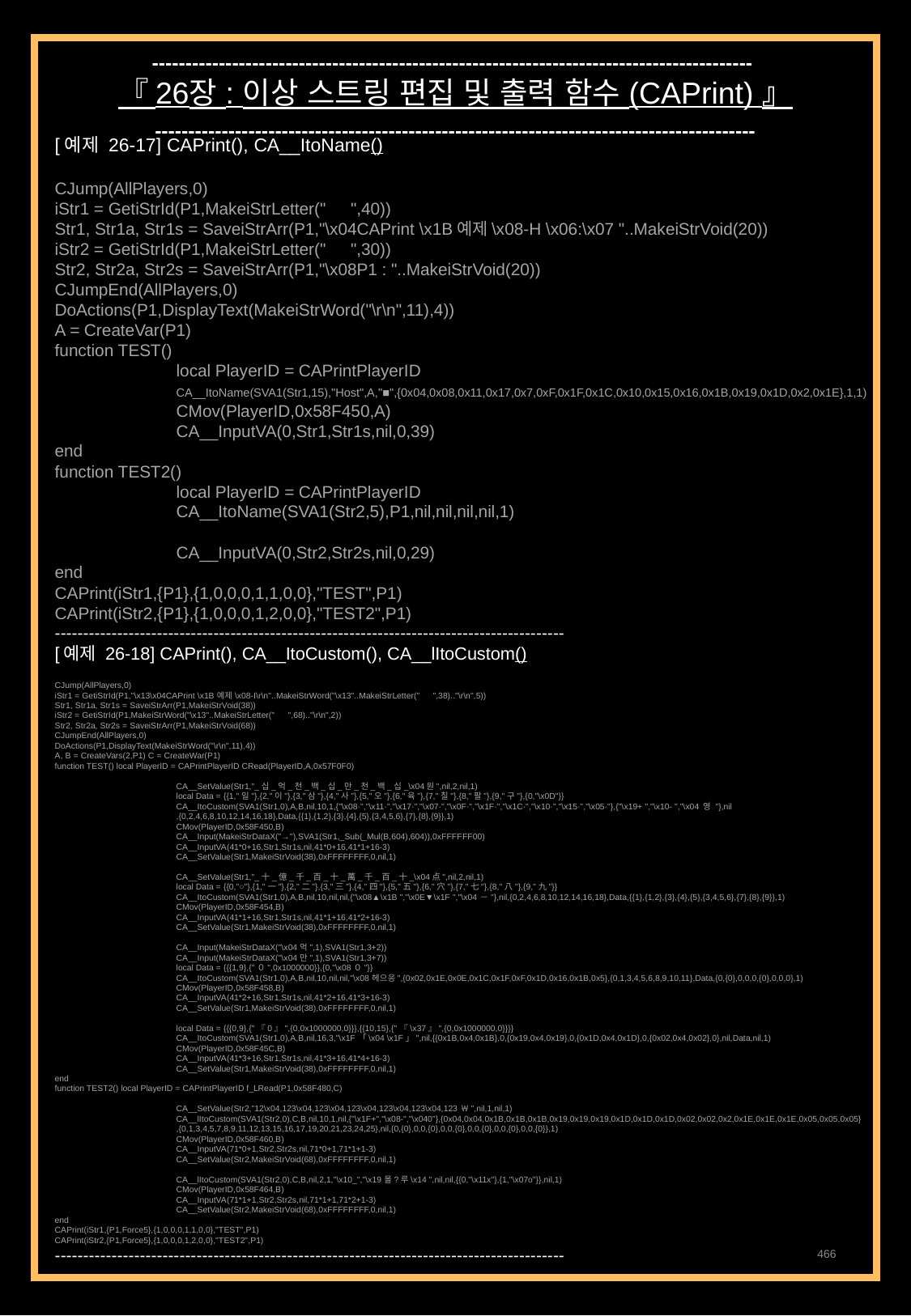

------------------------------------------------------------------------------------------
『 26장 : 이상 스트링 편집 및 출력 함수 (CAPrint) 』
------------------------------------------------------------------------------------------
[예제 26-17] CAPrint(), CA__ItoName()

CJump(AllPlayers,0)
iStr1 = GetiStrId(P1,MakeiStrLetter("　",40))
Str1, Str1a, Str1s = SaveiStrArr(P1,"\x04CAPrint \x1B예제\x08-H \x06:\x07 "..MakeiStrVoid(20))
iStr2 = GetiStrId(P1,MakeiStrLetter("　",30))
Str2, Str2a, Str2s = SaveiStrArr(P1,"\x08P1 : "..MakeiStrVoid(20))
CJumpEnd(AllPlayers,0)
DoActions(P1,DisplayText(MakeiStrWord("\r\n",11),4))
A = CreateVar(P1)
function TEST()
	local PlayerID = CAPrintPlayerID
	CA__ItoName(SVA1(Str1,15),"Host",A,"■",{0x04,0x08,0x11,0x17,0x7,0xF,0x1F,0x1C,0x10,0x15,0x16,0x1B,0x19,0x1D,0x2,0x1E},1,1)
	CMov(PlayerID,0x58F450,A)
	CA__InputVA(0,Str1,Str1s,nil,0,39)
end
function TEST2()
	local PlayerID = CAPrintPlayerID
	CA__ItoName(SVA1(Str2,5),P1,nil,nil,nil,nil,1)

	CA__InputVA(0,Str2,Str2s,nil,0,29)
end
CAPrint(iStr1,{P1},{1,0,0,0,1,1,0,0},"TEST",P1)
CAPrint(iStr2,{P1},{1,0,0,0,1,2,0,0},"TEST2",P1)
------------------------------------------------------------------------------------------
[예제 26-18] CAPrint(), CA__ItoCustom(), CA__lItoCustom()

CJump(AllPlayers,0)
iStr1 = GetiStrId(P1,"\x13\x04CAPrint \x1B예제\x08-I\r\n"..MakeiStrWord("\x13"..MakeiStrLetter("　",38).."\r\n",5))
Str1, Str1a, Str1s = SaveiStrArr(P1,MakeiStrVoid(38))
iStr2 = GetiStrId(P1,MakeiStrWord("\x13"..MakeiStrLetter("　",68).."\r\n",2))
Str2, Str2a, Str2s = SaveiStrArr(P1,MakeiStrVoid(68))
CJumpEnd(AllPlayers,0)
DoActions(P1,DisplayText(MakeiStrWord("\r\n",11),4))
A, B = CreateVars(2,P1) C = CreateWar(P1)
function TEST() local PlayerID = CAPrintPlayerID CRead(PlayerID,A,0x57F0F0)

	CA__SetValue(Str1,"_십_억_천_백_십_만_천_백_십_\x04원",nil,2,nil,1)
	local Data = {{1,"일"},{2,"이"},{3,"삼"},{4,"사"},{5,"오"},{6,"육"},{7,"칠"},{8,"팔"},{9,"구"},{0,"\x0D"}}
	CA__ItoCustom(SVA1(Str1,0),A,B,nil,10,1,{"\x08·","\x11·","\x17·","\x07·","\x0F·","\x1F·","\x1C·","\x10·","\x15·","\x05·"},{"\x19+ ","\x10- ","\x04영 "},nil
	,{0,2,4,6,8,10,12,14,16,18},Data,{{1},{1,2},{3},{4},{5},{3,4,5,6},{7},{8},{9}},1)
	CMov(PlayerID,0x58F450,B)
	CA__Input(MakeiStrDataX("→"),SVA1(Str1,_Sub(_Mul(B,604),604)),0xFFFFFF00)
	CA__InputVA(41*0+16,Str1,Str1s,nil,41*0+16,41*1+16-3)
	CA__SetValue(Str1,MakeiStrVoid(38),0xFFFFFFFF,0,nil,1)

	CA__SetValue(Str1,"_十_億_千_百_十_萬_千_百_十_\x04点",nil,2,nil,1)
	local Data = {{0,"○"},{1,"一"},{2,"二"},{3,"三"},{4,"四"},{5,"五"},{6,"穴"},{7,"七"},{8,"八"},{9,"九"}}
	CA__ItoCustom(SVA1(Str1,0),A,B,nil,10,nil,nil,{"\x08▲\x1B ","\x0E▼\x1F ","\x04－"},nil,{0,2,4,6,8,10,12,14,16,18},Data,{{1},{1,2},{3},{4},{5},{3,4,5,6},{7},{8},{9}},1)
	CMov(PlayerID,0x58F454,B)
	CA__InputVA(41*1+16,Str1,Str1s,nil,41*1+16,41*2+16-3)
	CA__SetValue(Str1,MakeiStrVoid(38),0xFFFFFFFF,0,nil,1)

	CA__Input(MakeiStrDataX("\x04억",1),SVA1(Str1,3+2))
	CA__Input(MakeiStrDataX("\x04만",1),SVA1(Str1,3+7))
	local Data = {{{1,9},{"０",0x1000000}},{0,"\x08０"}}
	CA__ItoCustom(SVA1(Str1,0),A,B,nil,10,nil,nil,"\x08헤으응",{0x02,0x1E,0x0E,0x1C,0x1F,0xF,0x1D,0x16,0x1B,0x5},{0,1,3,4,5,6,8,9,10,11},Data,{0,{0},0,0,0,{0},0,0,0},1)
	CMov(PlayerID,0x58F458,B)
	CA__InputVA(41*2+16,Str1,Str1s,nil,41*2+16,41*3+16-3)
	CA__SetValue(Str1,MakeiStrVoid(38),0xFFFFFFFF,0,nil,1)

	local Data = {{{0,9},{"『0』",{0,0x1000000,0}}},{{10,15},{"『\x37』",{0,0x1000000,0}}}}
	CA__ItoCustom(SVA1(Str1,0),A,B,nil,16,3,"\x1F「\x04 \x1F」",nil,{{0x1B,0x4,0x1B},0,{0x19,0x4,0x19},0,{0x1D,0x4,0x1D},0,{0x02,0x4,0x02},0},nil,Data,nil,1)
	CMov(PlayerID,0x58F45C,B)
	CA__InputVA(41*3+16,Str1,Str1s,nil,41*3+16,41*4+16-3)
	CA__SetValue(Str1,MakeiStrVoid(38),0xFFFFFFFF,0,nil,1)
end
function TEST2() local PlayerID = CAPrintPlayerID f_LRead(P1,0x58F480,C)

	CA__SetValue(Str2,"12\x04,123\x04,123\x04,123\x04,123\x04,123\x04,123￦",nil,1,nil,1)
	CA__lItoCustom(SVA1(Str2,0),C,B,nil,10,1,nil,{"\x1F+","\x08-","\x040"},{0x04,0x04,0x1B,0x1B,0x1B,0x19,0x19,0x19,0x1D,0x1D,0x1D,0x02,0x02,0x2,0x1E,0x1E,0x1E,0x05,0x05,0x05}
	,{0,1,3,4,5,7,8,9,11,12,13,15,16,17,19,20,21,23,24,25},nil,{0,{0},0,0,{0},0,0,{0},0,0,{0},0,0,{0},0,0,{0}},1)
	CMov(PlayerID,0x58F460,B)
	CA__InputVA(71*0+1,Str2,Str2s,nil,71*0+1,71*1+1-3)
	CA__SetValue(Str2,MakeiStrVoid(68),0xFFFFFFFF,0,nil,1)

	CA__lItoCustom(SVA1(Str2,0),C,B,nil,2,1,"\x10_","\x19몰?루\x14 ",nil,nil,{{0,"\x11x"},{1,"\x07o"}},nil,1)
	CMov(PlayerID,0x58F464,B)
	CA__InputVA(71*1+1,Str2,Str2s,nil,71*1+1,71*2+1-3)
	CA__SetValue(Str2,MakeiStrVoid(68),0xFFFFFFFF,0,nil,1)
end
CAPrint(iStr1,{P1,Force5},{1,0,0,0,1,1,0,0},"TEST",P1)
CAPrint(iStr2,{P1,Force5},{1,0,0,0,1,2,0,0},"TEST2",P1)
------------------------------------------------------------------------------------------
466